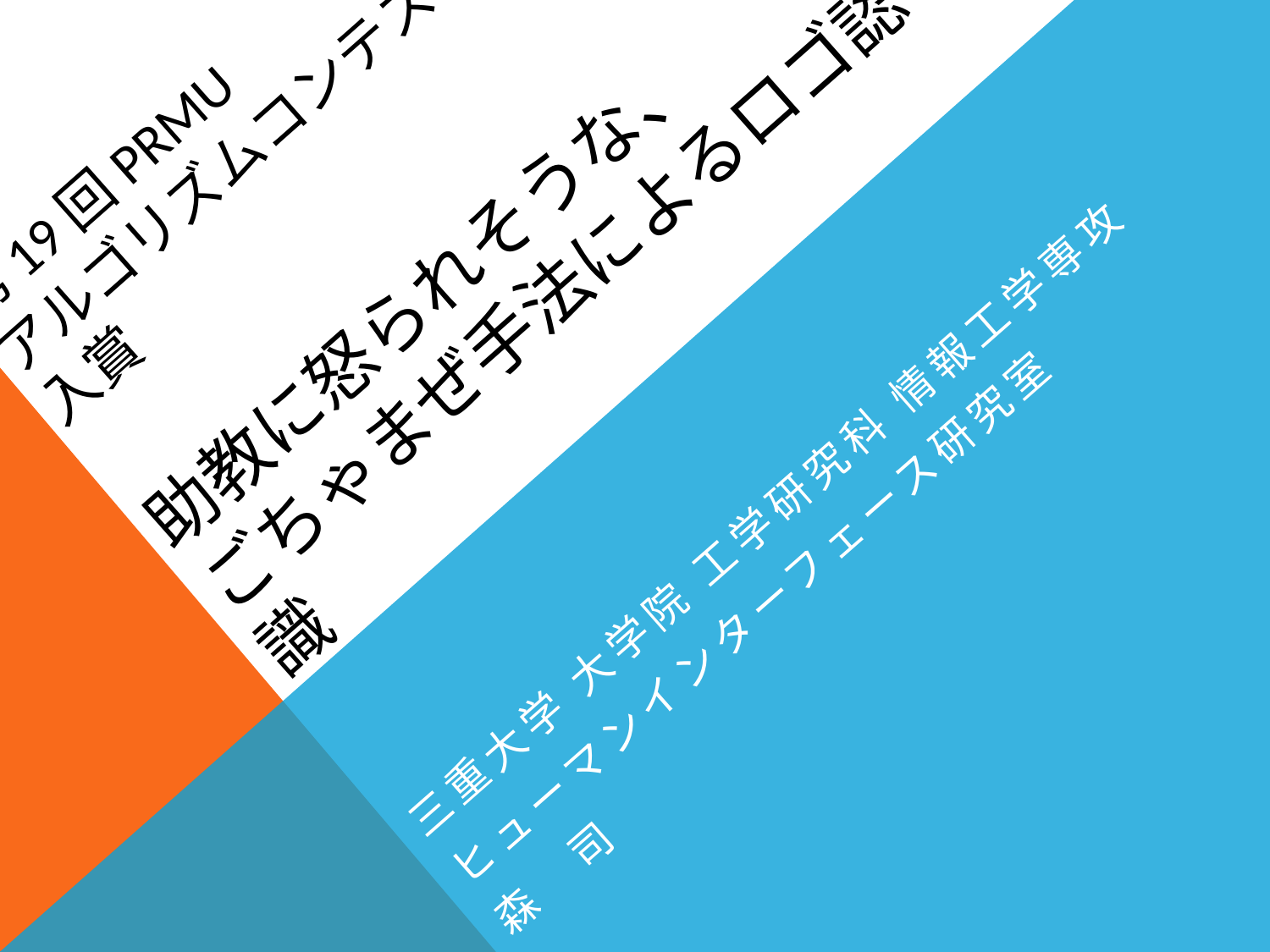

# 第19回PRMU アルゴリズムコンテスト 入賞 助教に怒られそうな、 ごちゃまぜ手法によるロゴ認識
三重大学 大学院 工学研究科 情報工学専攻
ヒューマンインターフェース研究室
森　司